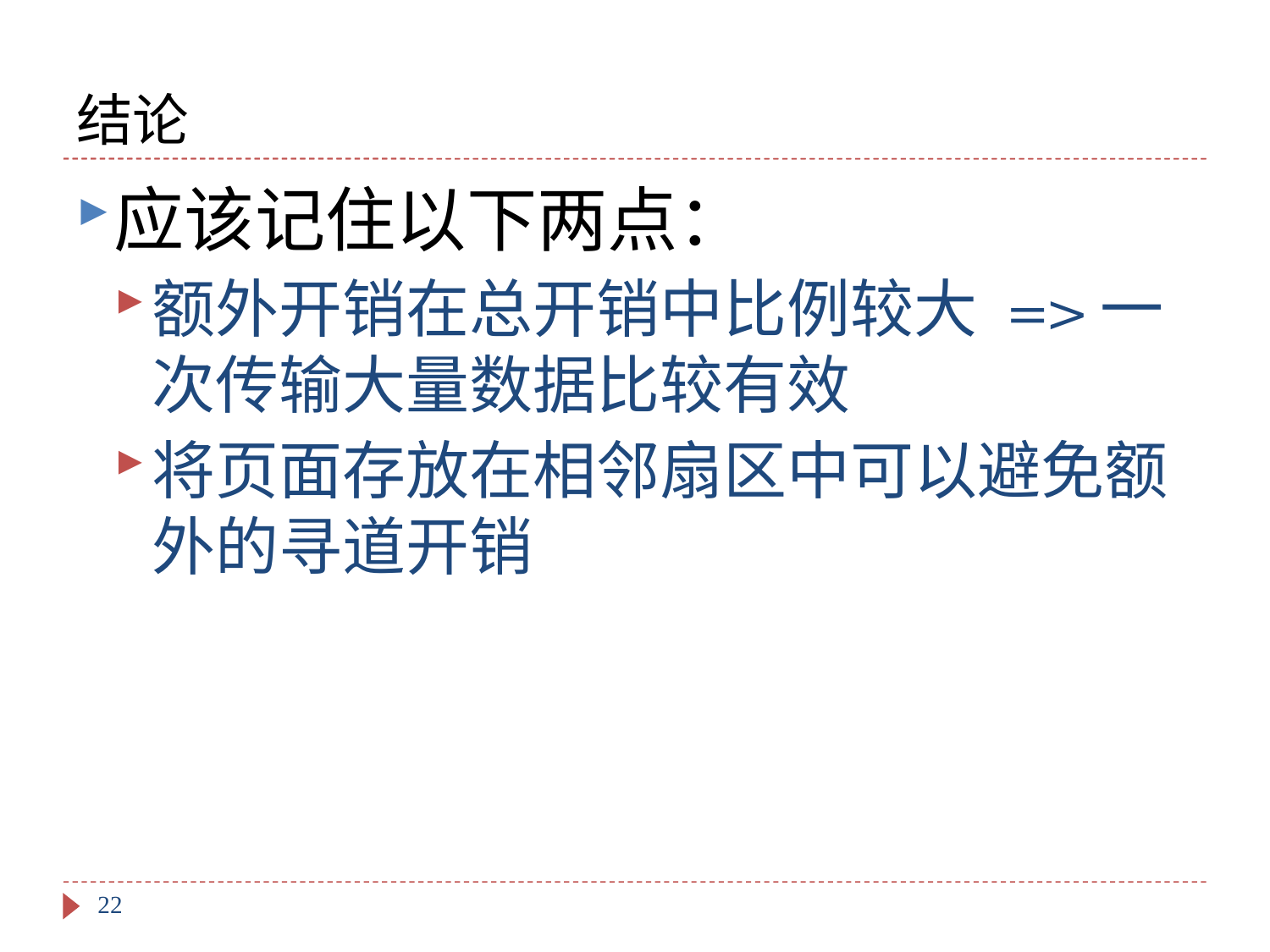

# 结论
应该记住以下两点：
额外开销在总开销中比例较大 =>一次传输大量数据比较有效
将页面存放在相邻扇区中可以避免额外的寻道开销

22